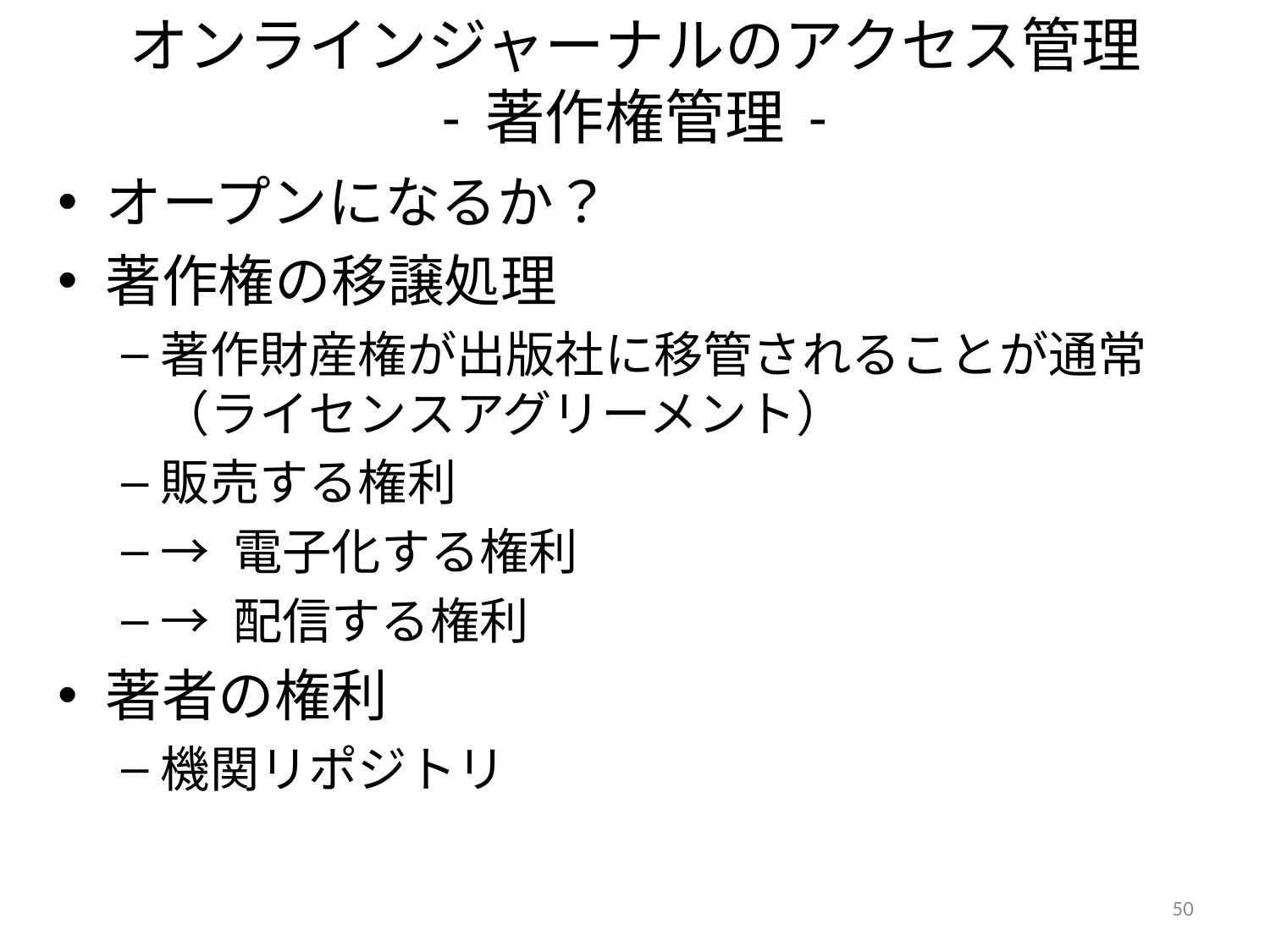

# オンラインジャーナルのアクセス管理 - 著作権管理 -
オープンになるか？
著作権の移譲処理
著作財産権が出版社に移管されることが通常（ライセンスアグリーメント）
販売する権利
→ 電子化する権利
→ 配信する権利
著者の権利
機関リポジトリ
50